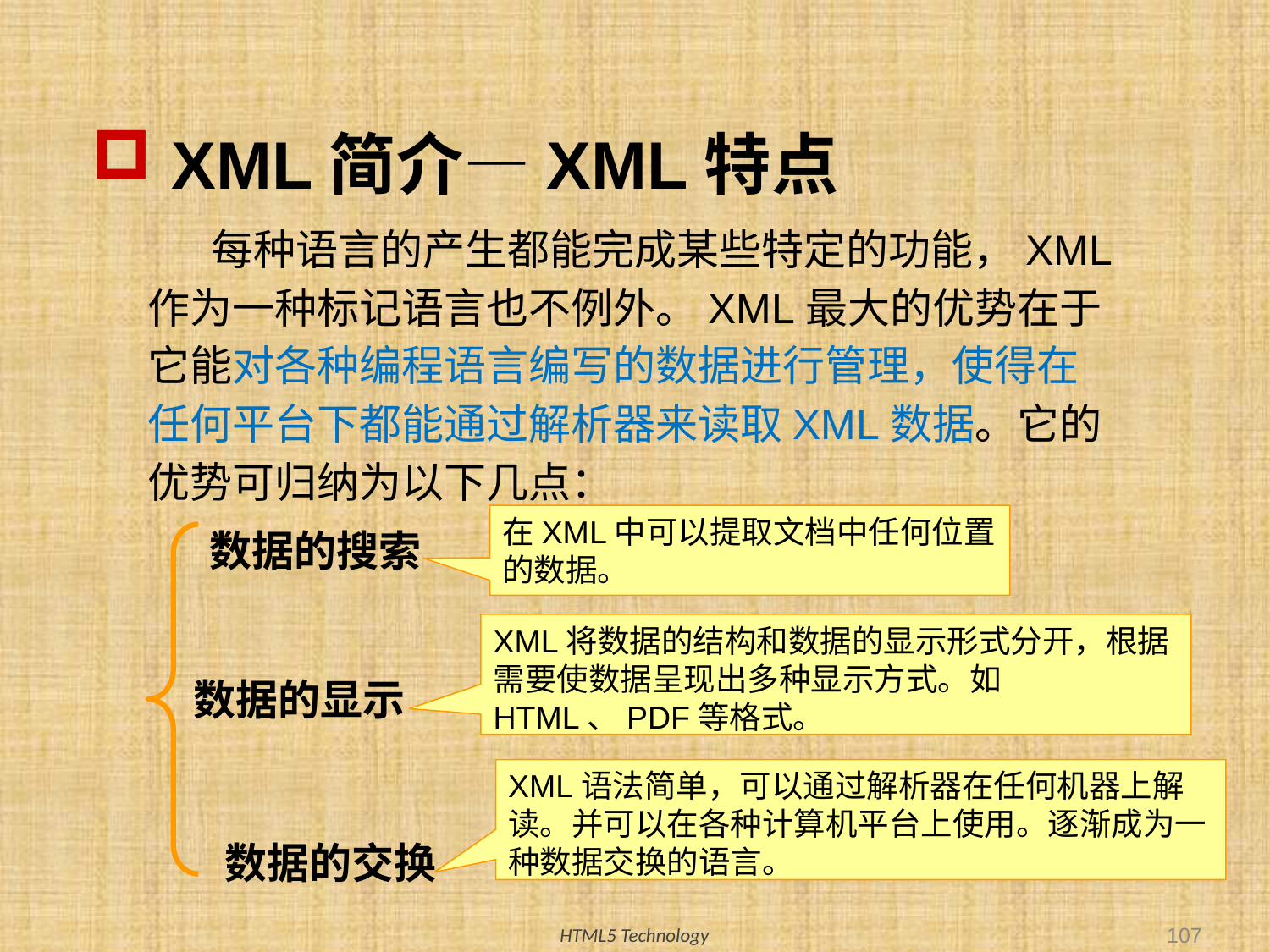

# XML简介—XML特点
每种语言的产生都能完成某些特定的功能，XML作为一种标记语言也不例外。XML最大的优势在于它能对各种编程语言编写的数据进行管理，使得在任何平台下都能通过解析器来读取XML数据。它的优势可归纳为以下几点：
在XML中可以提取文档中任何位置的数据。
数据的搜索

XML将数据的结构和数据的显示形式分开，根据需要使数据呈现出多种显示方式。如HTML、PDF等格式。
数据的显示
XML语法简单，可以通过解析器在任何机器上解读。并可以在各种计算机平台上使用。逐渐成为一种数据交换的语言。
数据的交换
107
HTML5 Technology